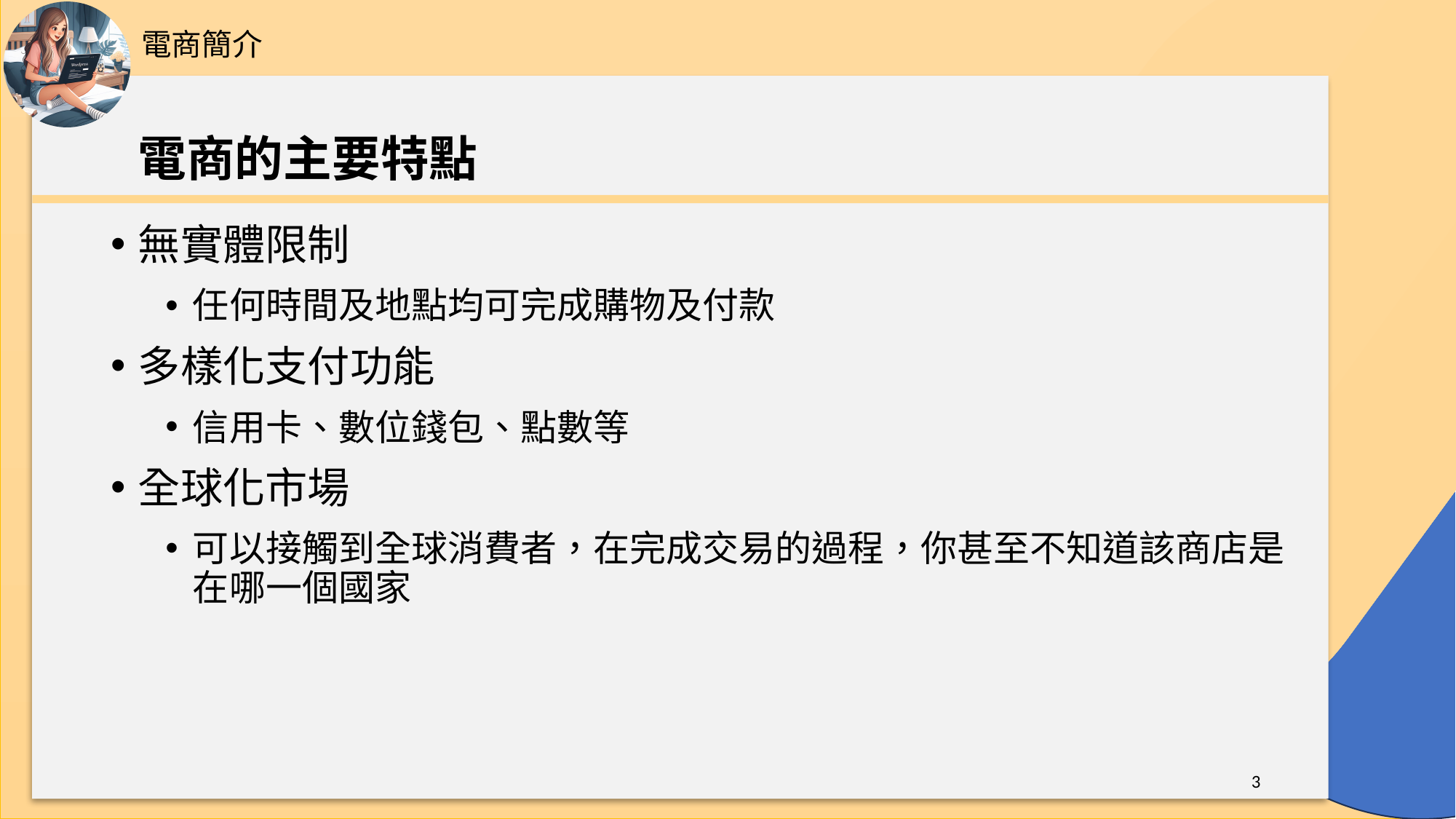

電商簡介

# 電商的主要特點

無實體限制
任何時間及地點均可完成購物及付款
多樣化支付功能
信用卡、數位錢包、點數等
全球化市場
可以接觸到全球消費者，在完成交易的過程，你甚至不知道該商店是在哪一個國家

3